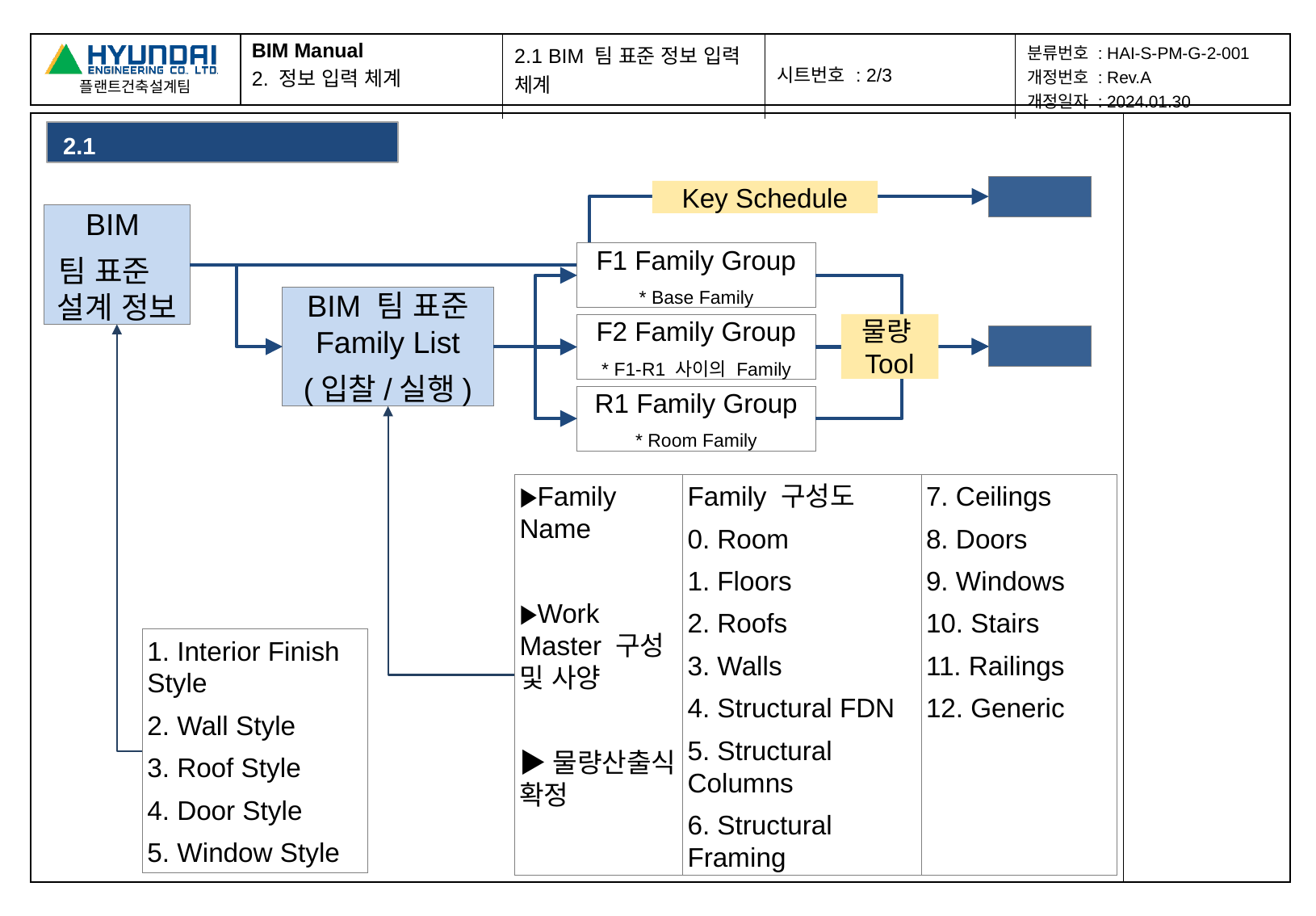

| BIM Manual 2. 정보 입력 체계 | 2.1 BIM 팀 표준 정보 입력 체계 | 시트번호 : 2/3 | 분류번호 : HAI-S-PM-G-2-001 개정번호 : Rev.A 개정일자 : 2024.01.30 |
| --- | --- | --- | --- |
|  |  |
| --- | --- |
2.1 BIM 팀 표준 정보 입력 체계
도면
Key Schedule
BIM
팀 표준    설계 정보
F1 Family Group
* Base Family
BIM 팀 표준 Family List
(입찰/실행)
물량Tool
F2 Family Group
* F1-R1 사이의 Family
물량
R1 Family Group
* Room Family
▶Family Name

▶Work Master 구성 및 사양

▶물량산출식 확정
Family 구성도
0. Room
1. Floors
2. Roofs
3. Walls
4. Structural FDN
5. Structural Columns
6. Structural Framing
7. Ceilings
8. Doors
9. Windows
10. Stairs
11. Railings
12. Generic
1. Interior Finish Style
2. Wall Style
3. Roof Style
4. Door Style
5. Window Style